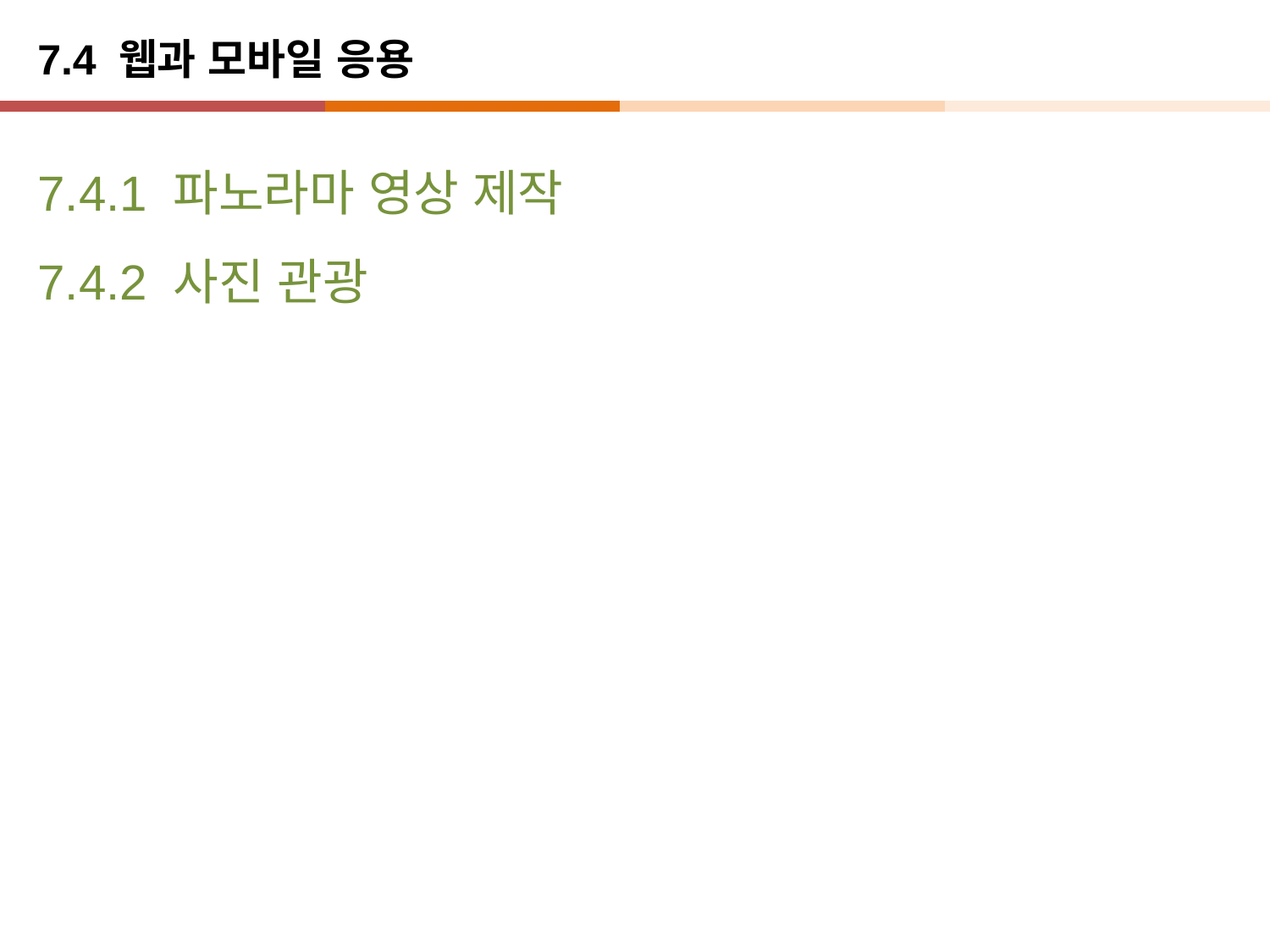

# 7.4 웹과 모바일 응용
7.4.1 파노라마 영상 제작
7.4.2 사진 관광